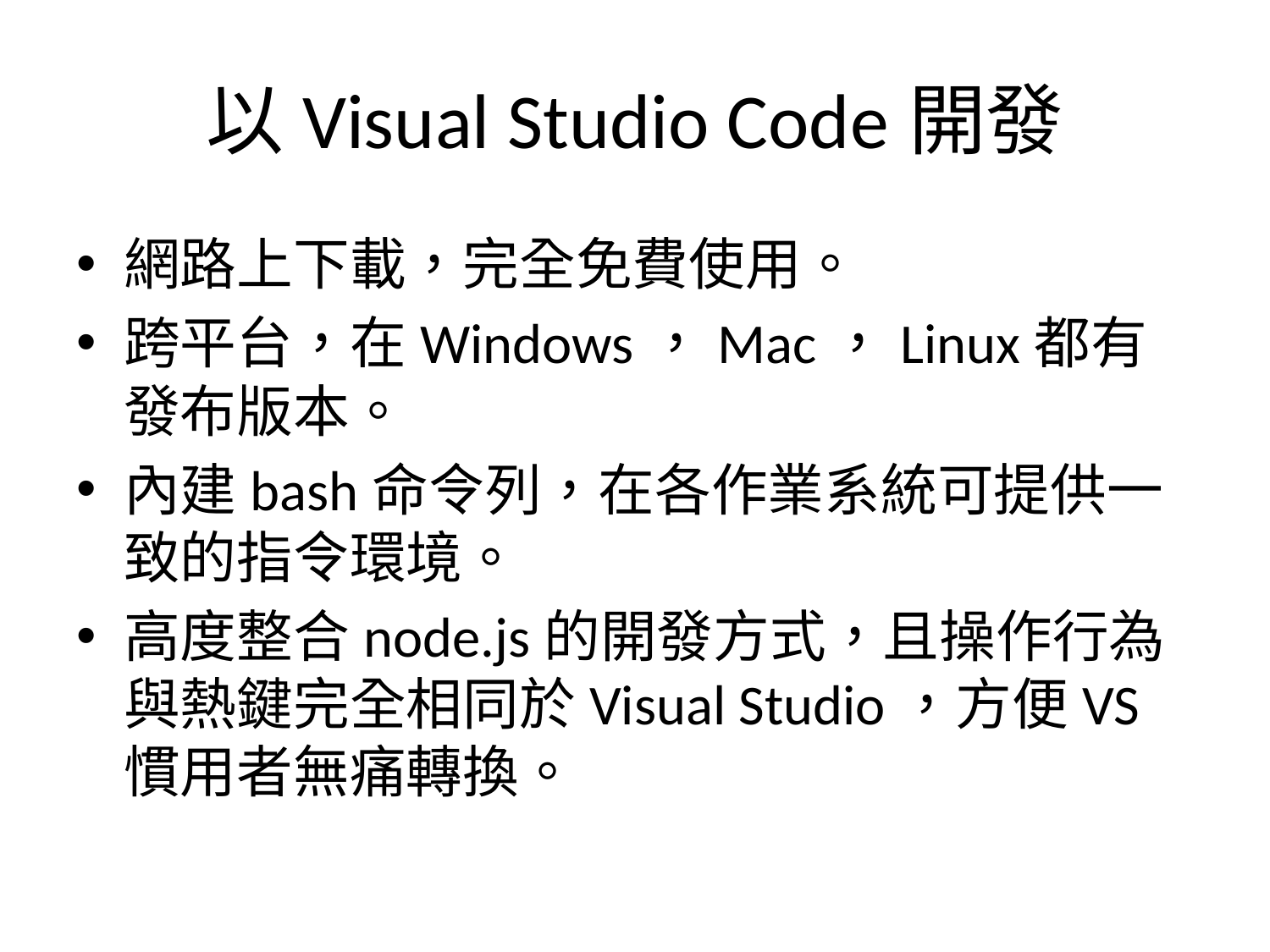

# 以Visual Studio Code開發
網路上下載，完全免費使用。
跨平台，在Windows，Mac，Linux都有發布版本。
內建bash命令列，在各作業系統可提供一致的指令環境。
高度整合node.js的開發方式，且操作行為與熱鍵完全相同於Visual Studio，方便VS慣用者無痛轉換。